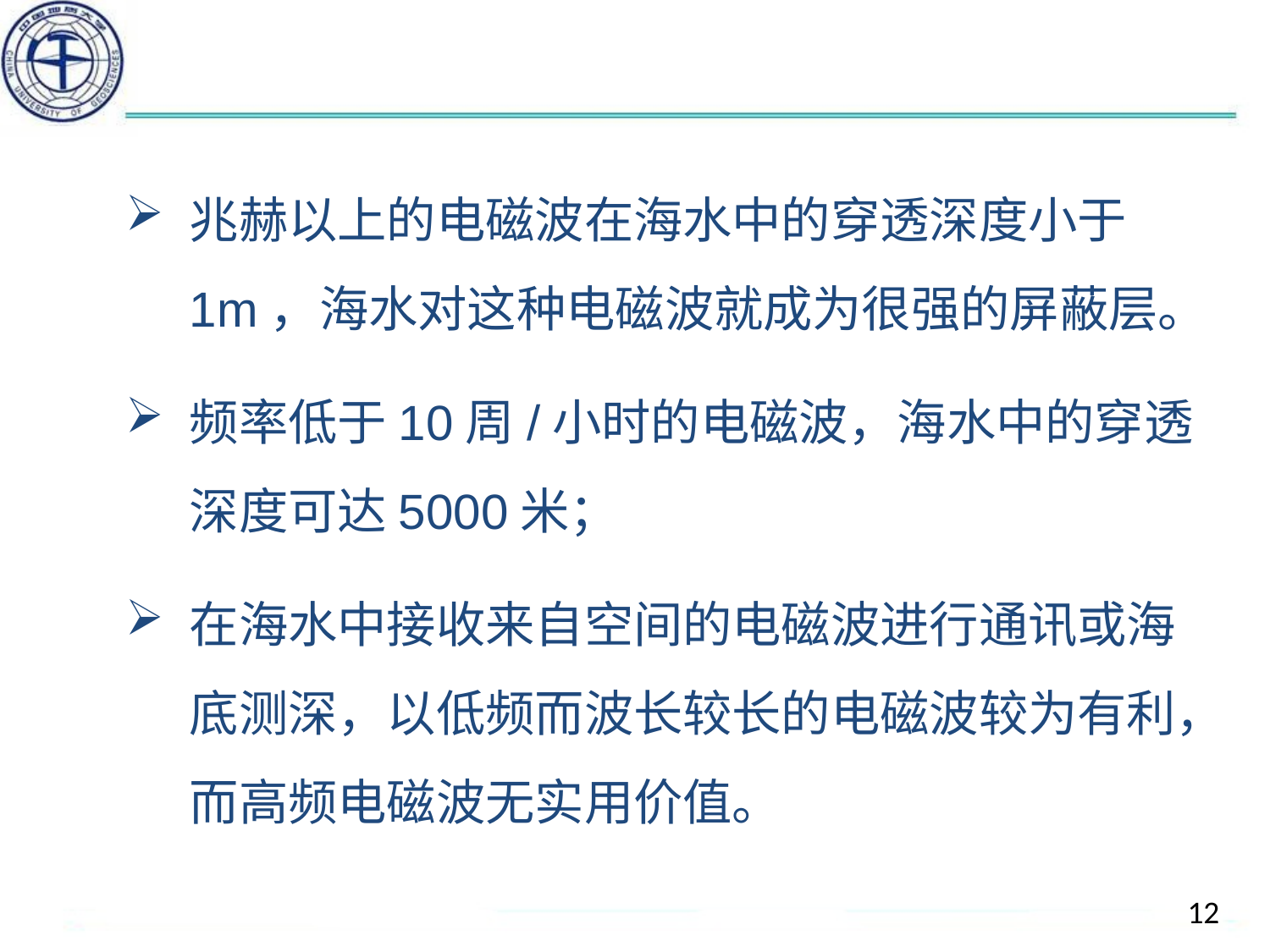

兆赫以上的电磁波在海水中的穿透深度小于1m，海水对这种电磁波就成为很强的屏蔽层。
频率低于10周/小时的电磁波，海水中的穿透深度可达5000米；
在海水中接收来自空间的电磁波进行通讯或海底测深，以低频而波长较长的电磁波较为有利，而高频电磁波无实用价值。
12